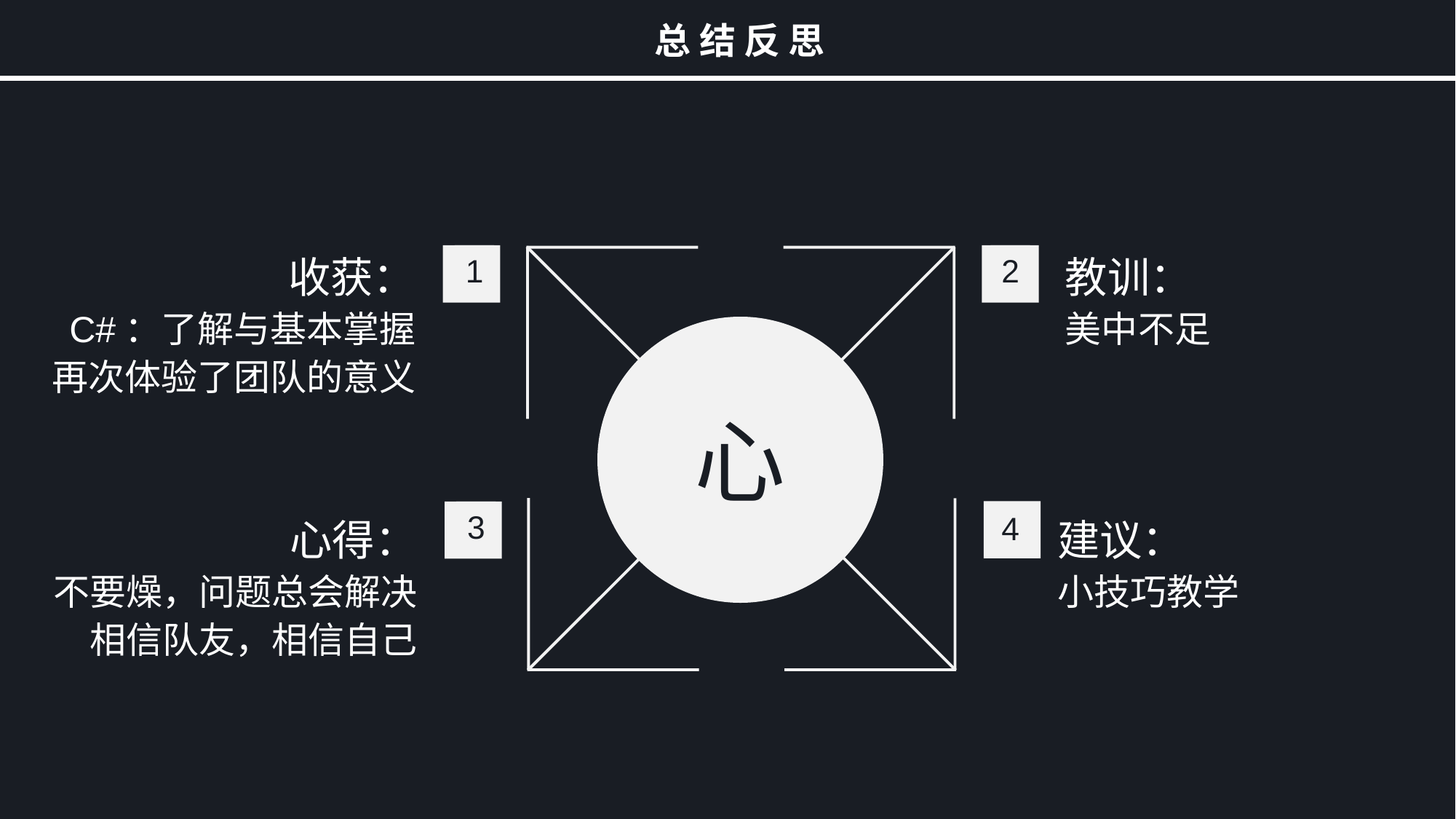

总 结 反 思

收获：
C#：了解与基本掌握
再次体验了团队的意义
教训：
美中不足

1

2

心

4

3
心得：
不要燥，问题总会解决
相信队友，相信自己
建议：
小技巧教学